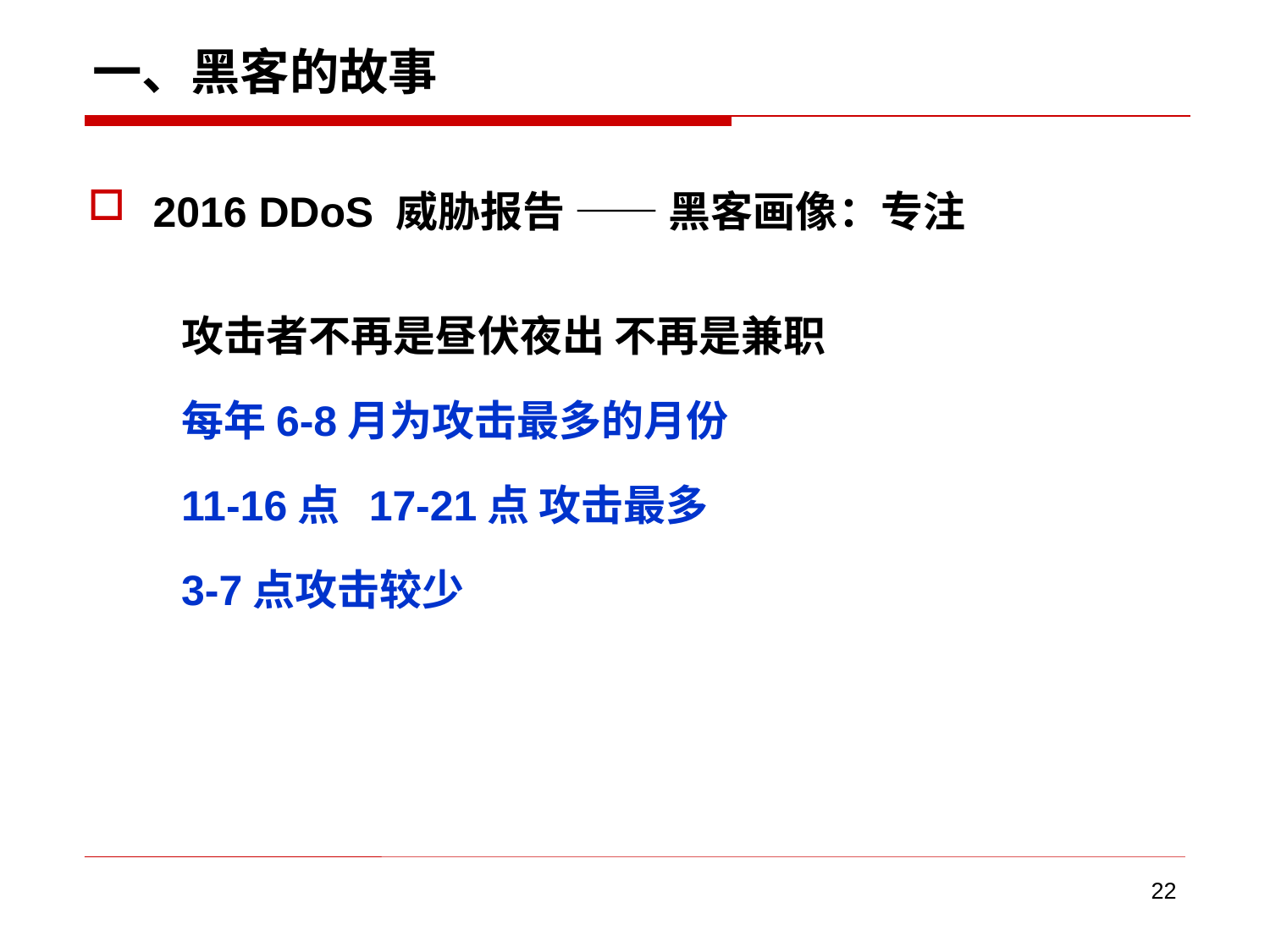

# 一、黑客的故事
2016 DDoS 威胁报告 —— 黑客画像：专注
攻击者不再是昼伏夜出 不再是兼职
每年6-8月为攻击最多的月份
11-16点  17-21点 攻击最多
3-7点攻击较少